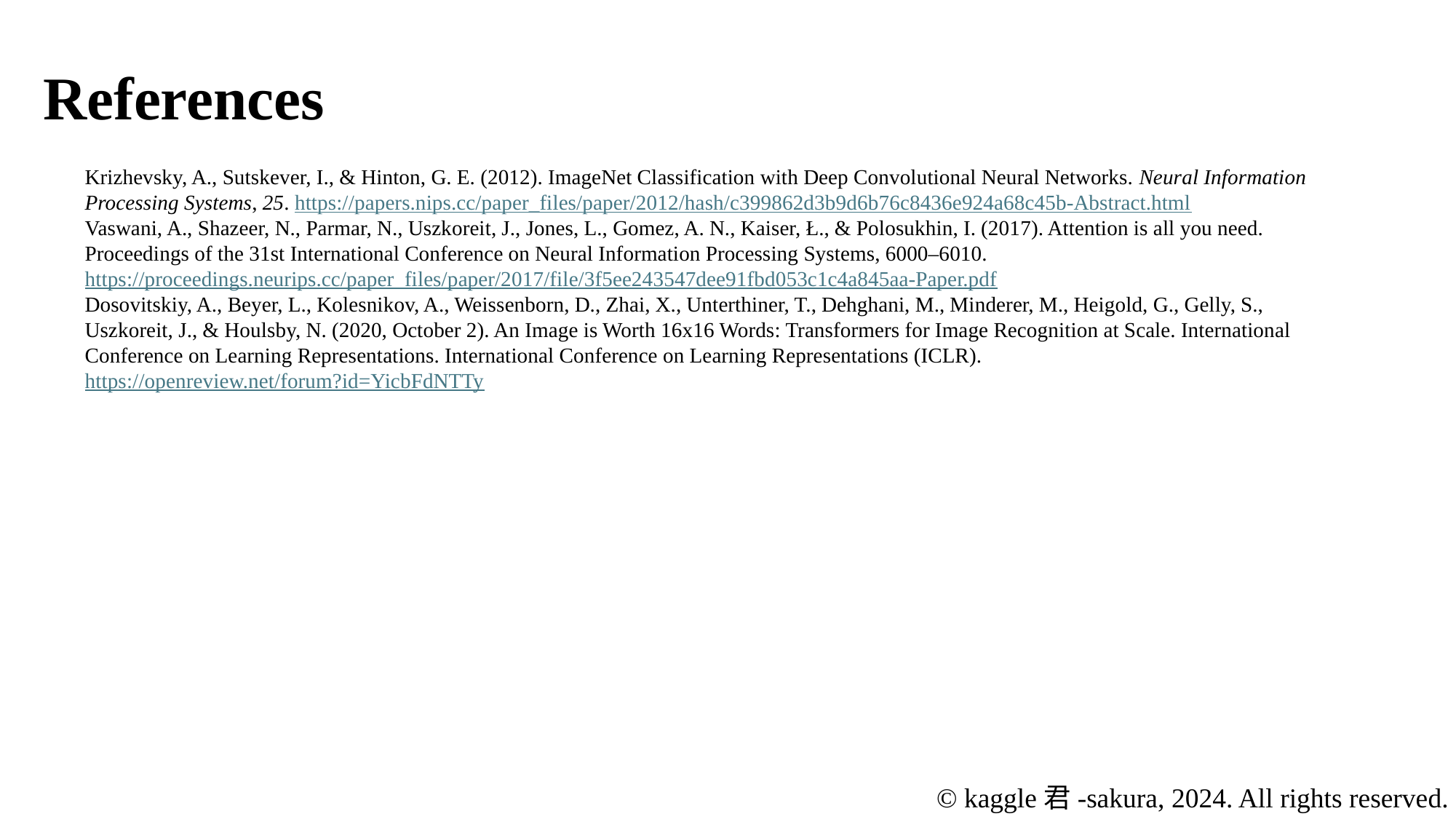

References
Krizhevsky, A., Sutskever, I., & Hinton, G. E. (2012). ImageNet Classification with Deep Convolutional Neural Networks. Neural Information Processing Systems, 25. https://papers.nips.cc/paper_files/paper/2012/hash/c399862d3b9d6b76c8436e924a68c45b-Abstract.html
Vaswani, A., Shazeer, N., Parmar, N., Uszkoreit, J., Jones, L., Gomez, A. N., Kaiser, Ł., & Polosukhin, I. (2017). Attention is all you need. Proceedings of the 31st International Conference on Neural Information Processing Systems, 6000–6010. https://proceedings.neurips.cc/paper_files/paper/2017/file/3f5ee243547dee91fbd053c1c4a845aa-Paper.pdf
Dosovitskiy, A., Beyer, L., Kolesnikov, A., Weissenborn, D., Zhai, X., Unterthiner, T., Dehghani, M., Minderer, M., Heigold, G., Gelly, S., Uszkoreit, J., & Houlsby, N. (2020, October 2). An Image is Worth 16x16 Words: Transformers for Image Recognition at Scale. International Conference on Learning Representations. International Conference on Learning Representations (ICLR). https://openreview.net/forum?id=YicbFdNTTy

© kaggle君-sakura, 2024. All rights reserved.